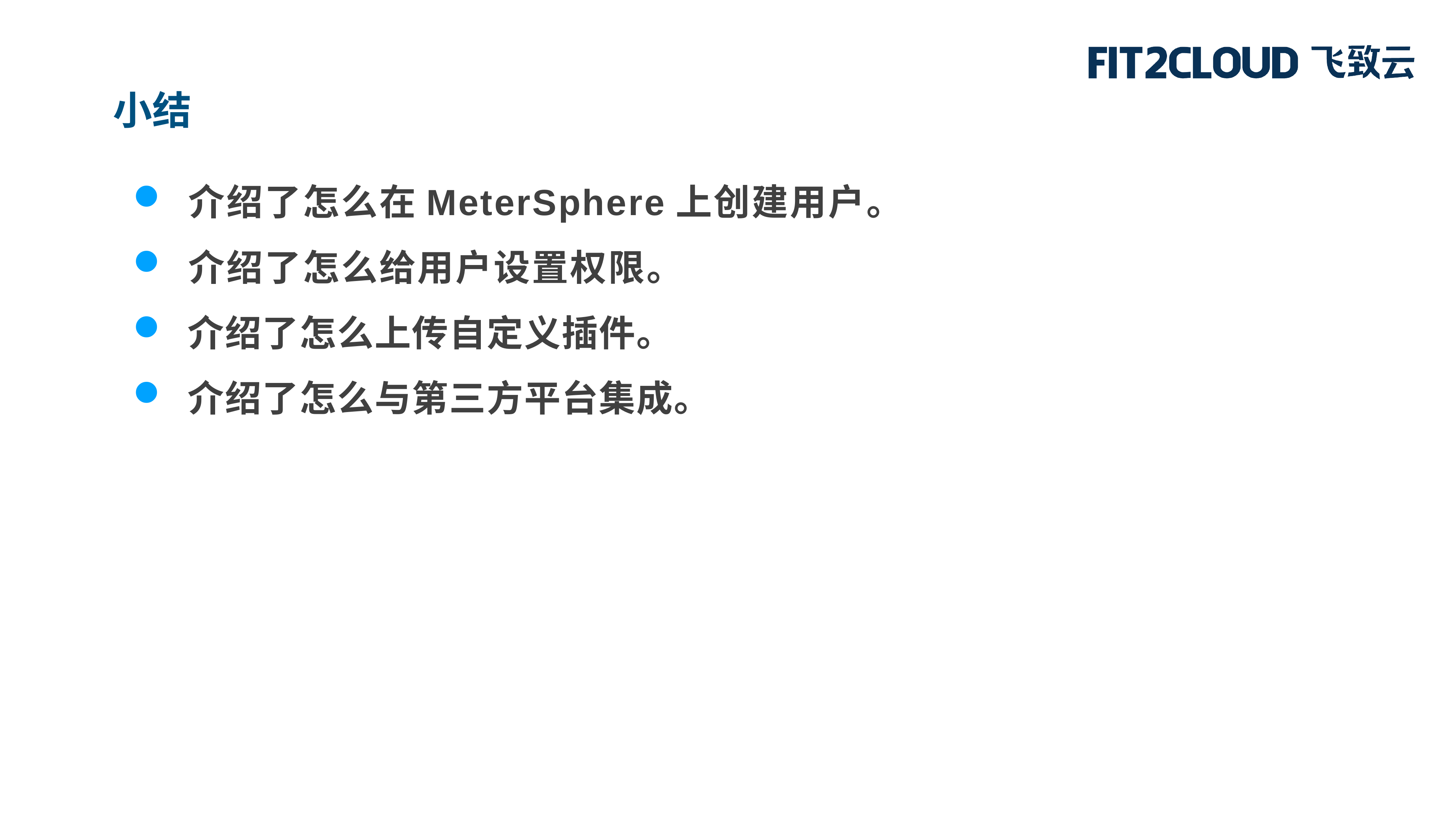

小结
 介绍了怎么在MeterSphere上创建用户。
 介绍了怎么给用户设置权限。
 介绍了怎么上传自定义插件。
 介绍了怎么与第三方平台集成。